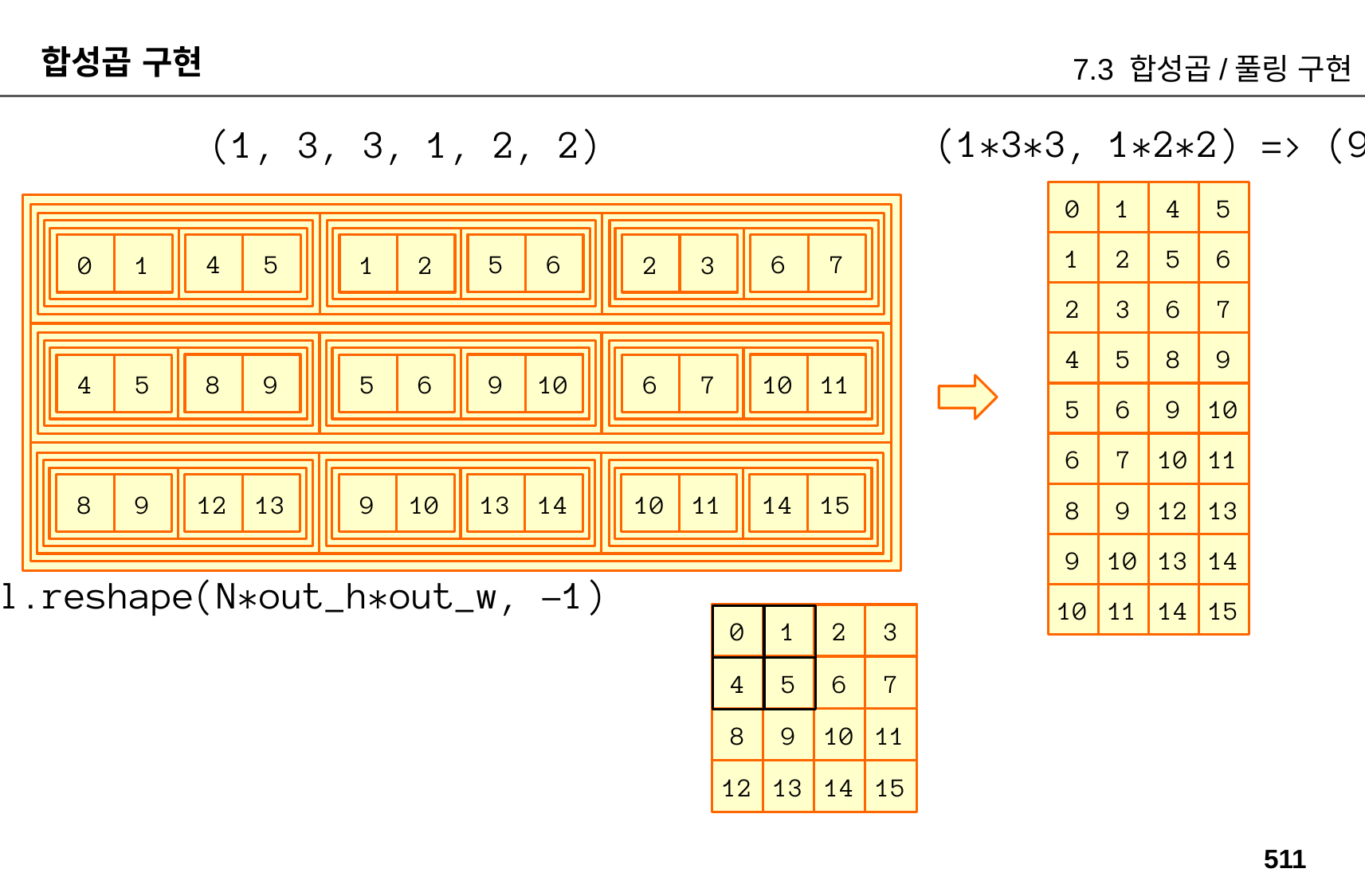

합성곱 구현
7.3 합성곱/풀링 구현
(1*3*3, 1*2*2) => (9,4)
(1, 3, 3, 1, 2, 2)
0
1
4
5

6
7
5
6
4
5
2
3
1
2
0
1

10
11
9
10
8
9
6
7
5
6
4
5

14
15
13
14
12
13
10
11
9
10
8
9
col
1
2
5
6
2
3
6
7
4
5
8
9

5
6
9
10
6
7
10
11
8
9
12
13
9
10
13
14
col.reshape(N*out_h*out_w, -1)
10
11
14
15
0
1
2
3

4
5
6
7
8
9
10
11
12
13
14
15